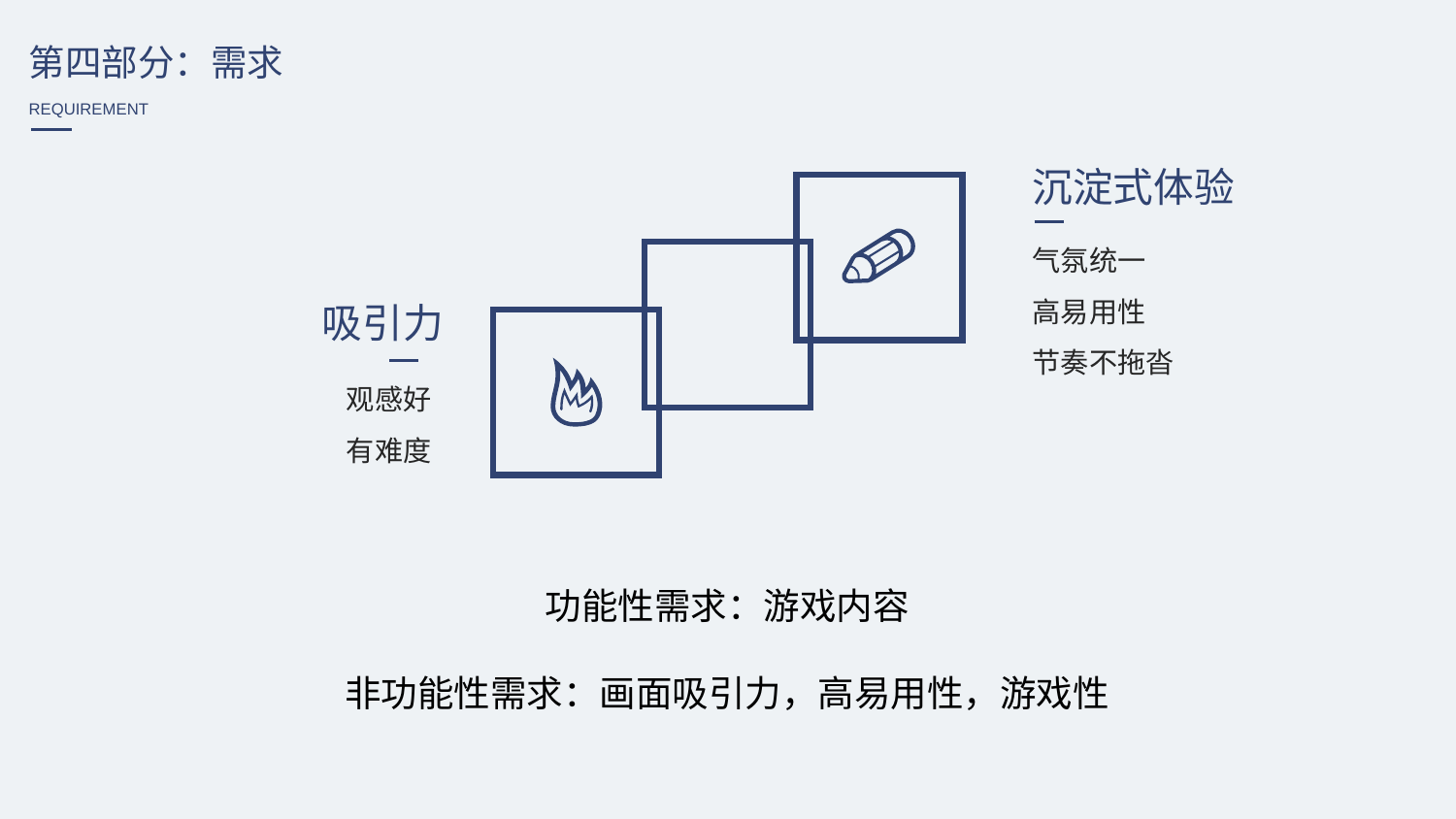

第四部分：需求
REQUIREMENT

沉淀式体验

气氛统一
高易用性
节奏不拖沓

吸引力
观感好
有难度

功能性需求：游戏内容

非功能性需求：画面吸引力，高易用性，游戏性